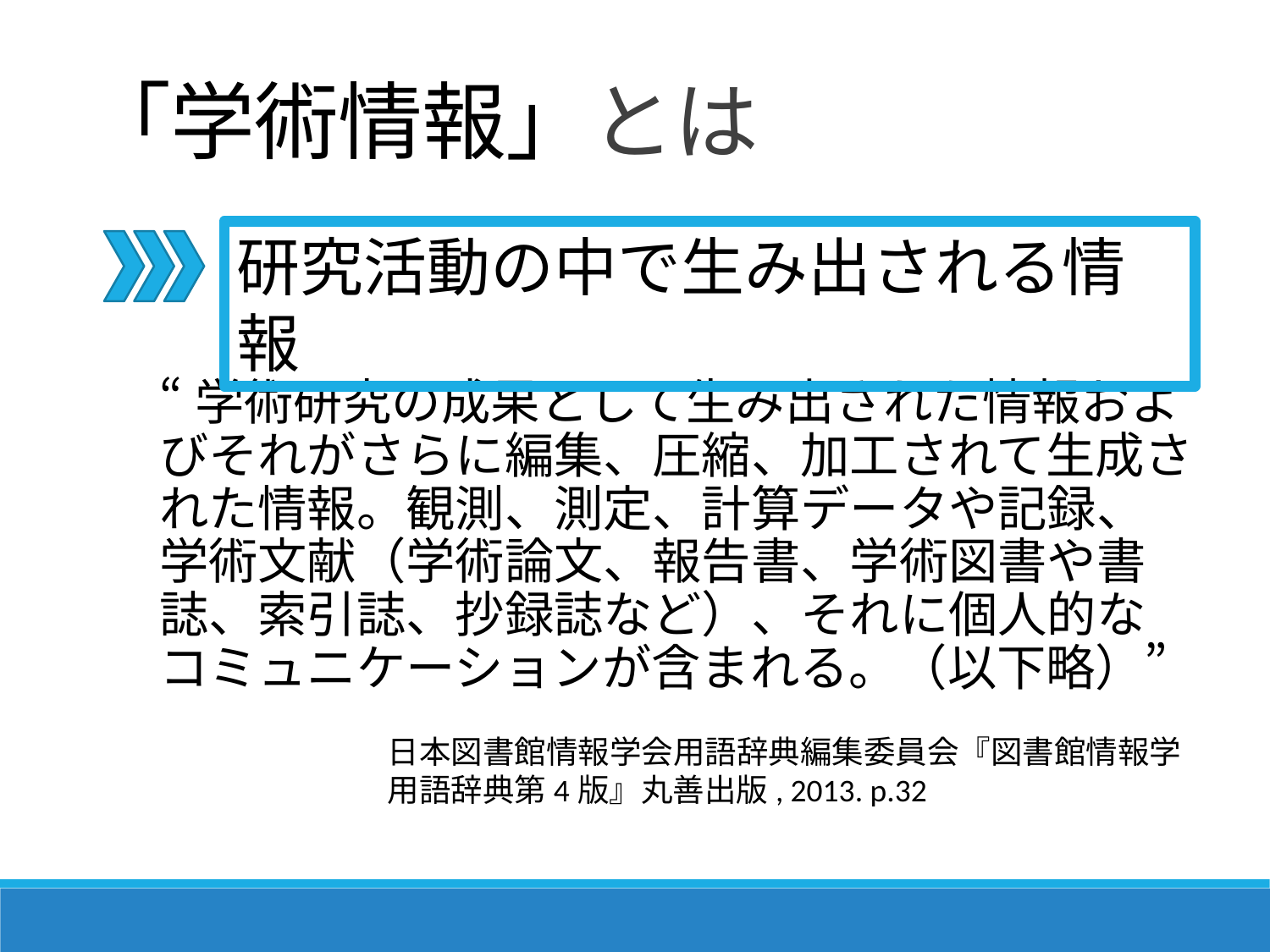

「学術情報」とは
研究活動の中で生み出される情報

“学術研究の成果として生み出された情報およびそれがさらに編集、圧縮、加工されて生成された情報。観測、測定、計算データや記録、学術文献（学術論文、報告書、学術図書や書誌、索引誌、抄録誌など）、それに個人的なコミュニケーションが含まれる。（以下略）”
日本図書館情報学会用語辞典編集委員会『図書館情報学用語辞典第4版』丸善出版, 2013. p.32